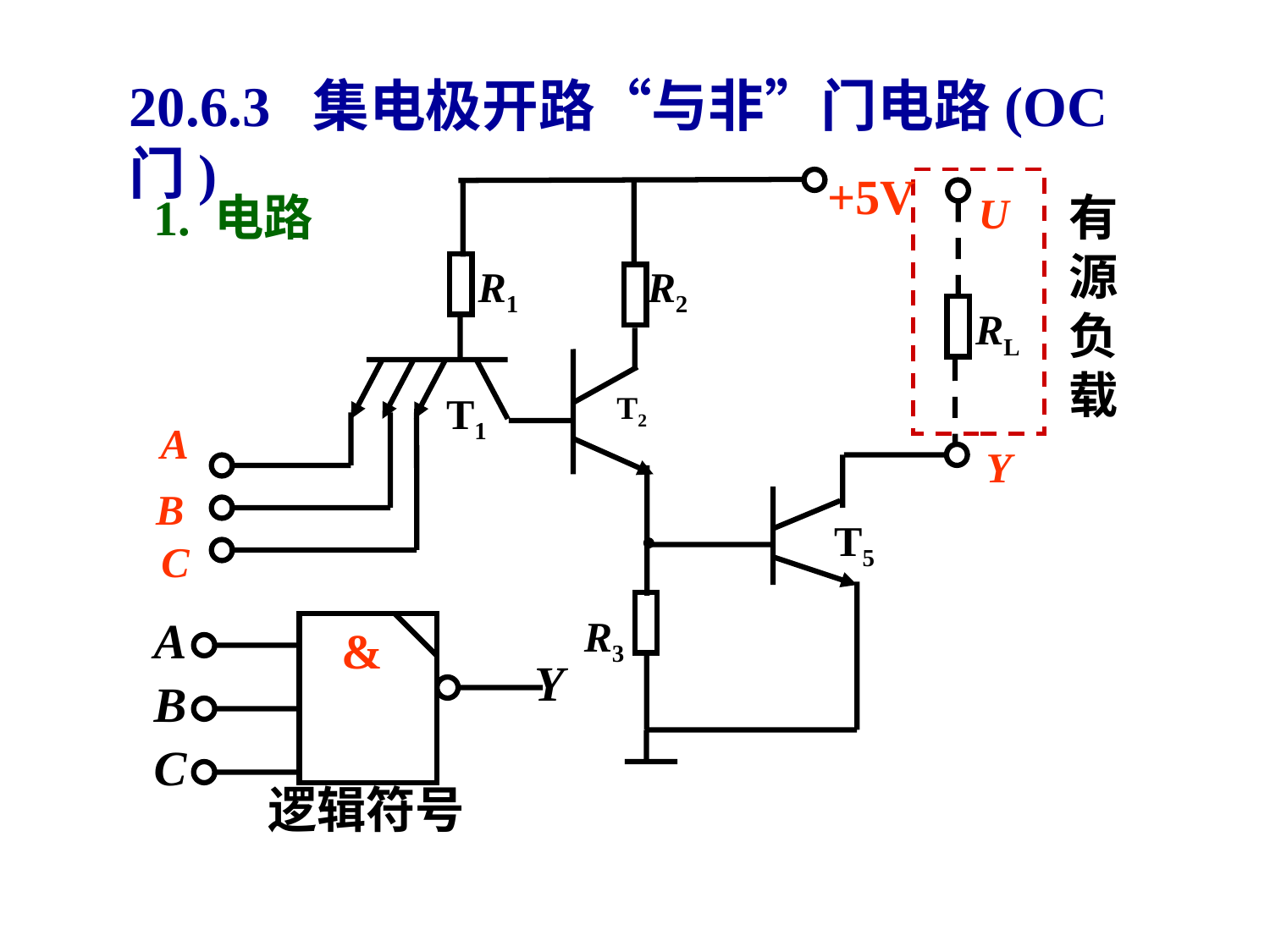

20.6.3  集电极开路“与非”门电路(OC门)
+5V

U

R1
R2

RL

    T1
T2
A

Y

B

  T5
C

R3

有源负载
1. 电路
A

&

Y
B

C

逻辑符号